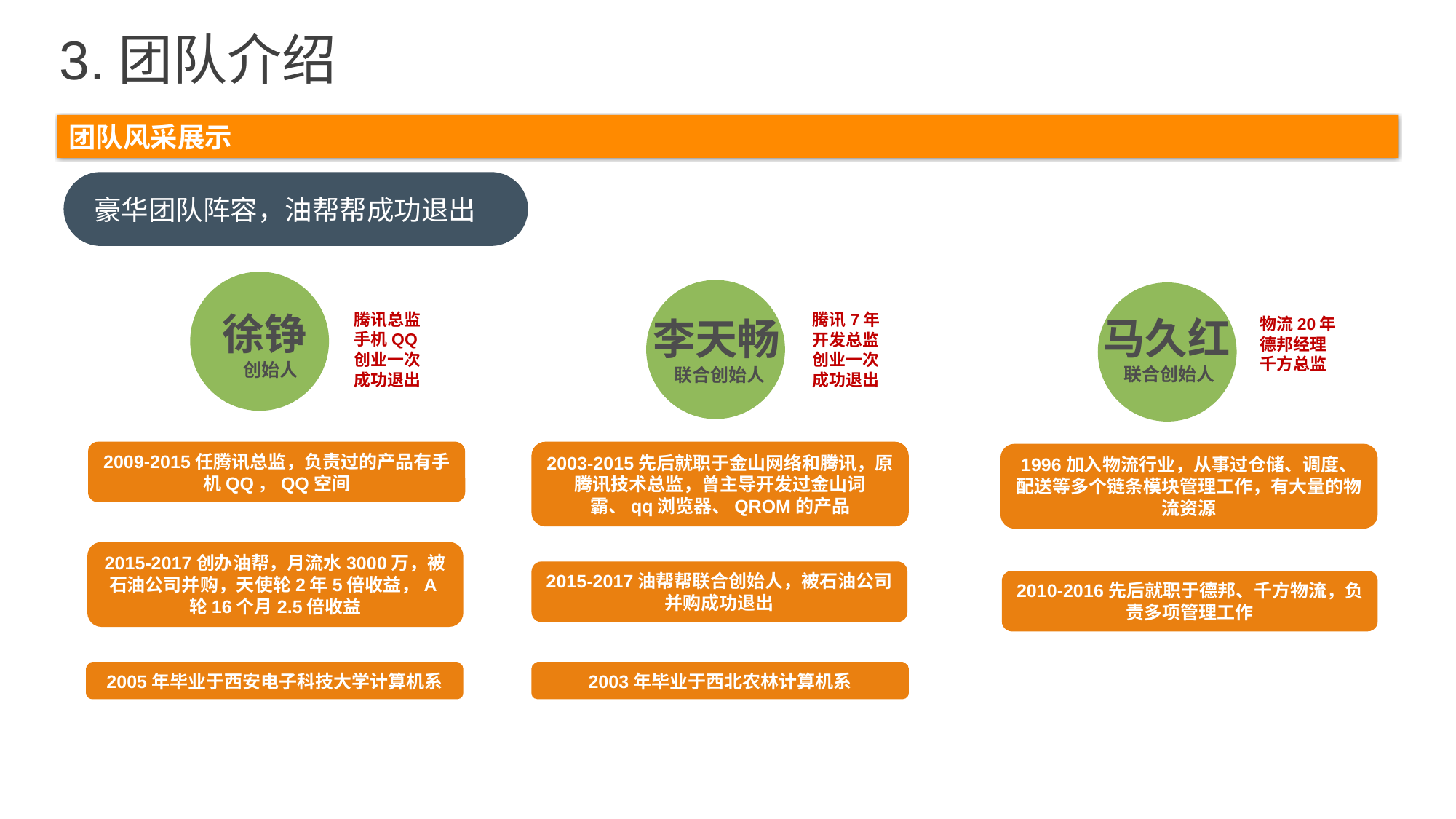

3.团队介绍

团队风采展示

豪华团队阵容，油帮帮成功退出

徐铮
    创始人
腾讯总监
手机QQ
创业一次
成功退出
腾讯7年
开发总监
创业一次
成功退出
马久红
    联合创始人
李天畅
    联合创始人
物流20年
德邦经理
千方总监
￥500万
2009-2015任腾讯总监，负责过的产品有手机QQ，QQ空间
2003-2015先后就职于金山网络和腾讯，原腾讯技术总监，曾主导开发过金山词霸、qq浏览器、QROM的产品
1996加入物流行业，从事过仓储、调度、配送等多个链条模块管理工作，有大量的物流资源
企业车队
2015-2017创办油帮，月流水3000万，被石油公司并购，天使轮2年5倍收益，A轮16个月2.5倍收益
2015-2017油帮帮联合创始人，被石油公司并购成功退出
2010-2016先后就职于德邦、千方物流，负责多项管理工作
2005年毕业于西安电子科技大学计算机系
2003年毕业于西北农林计算机系